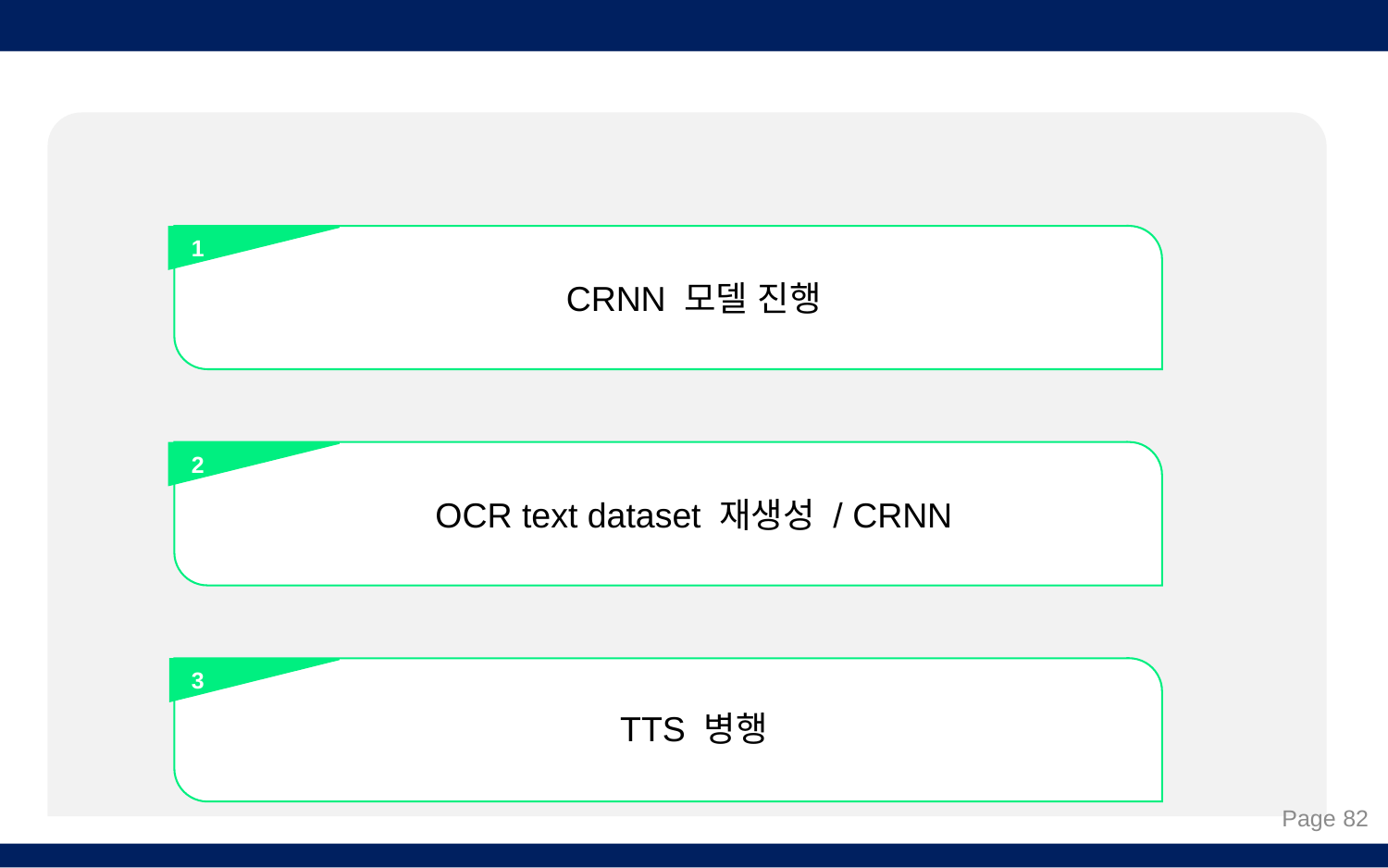

1
CRNN 모델 진행

2
OCR text dataset 재생성 / CRNN

3
TTS 병행
Page 82